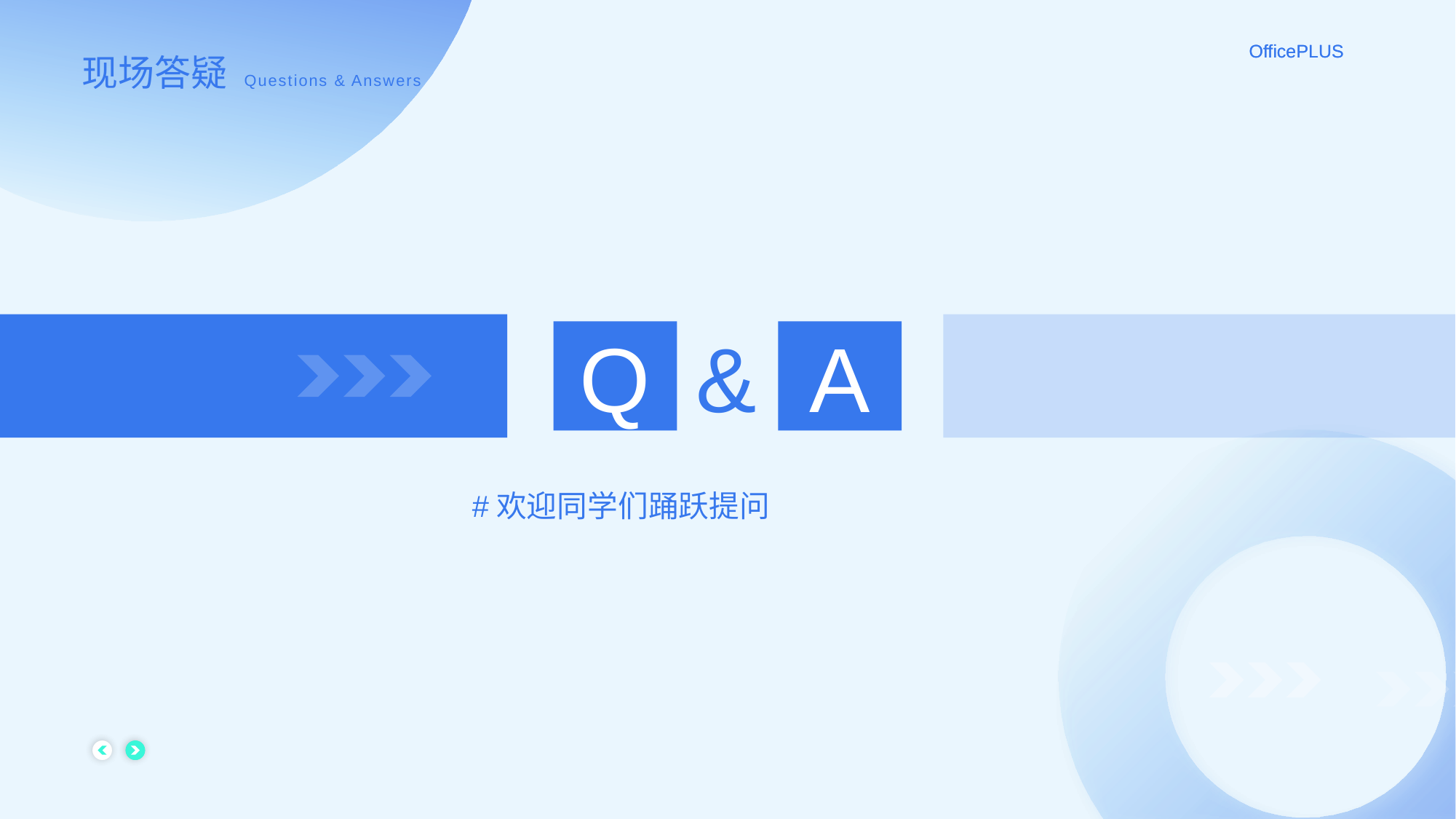

现场答疑 Questions & Answers

Q
&
A

#欢迎同学们踊跃提问